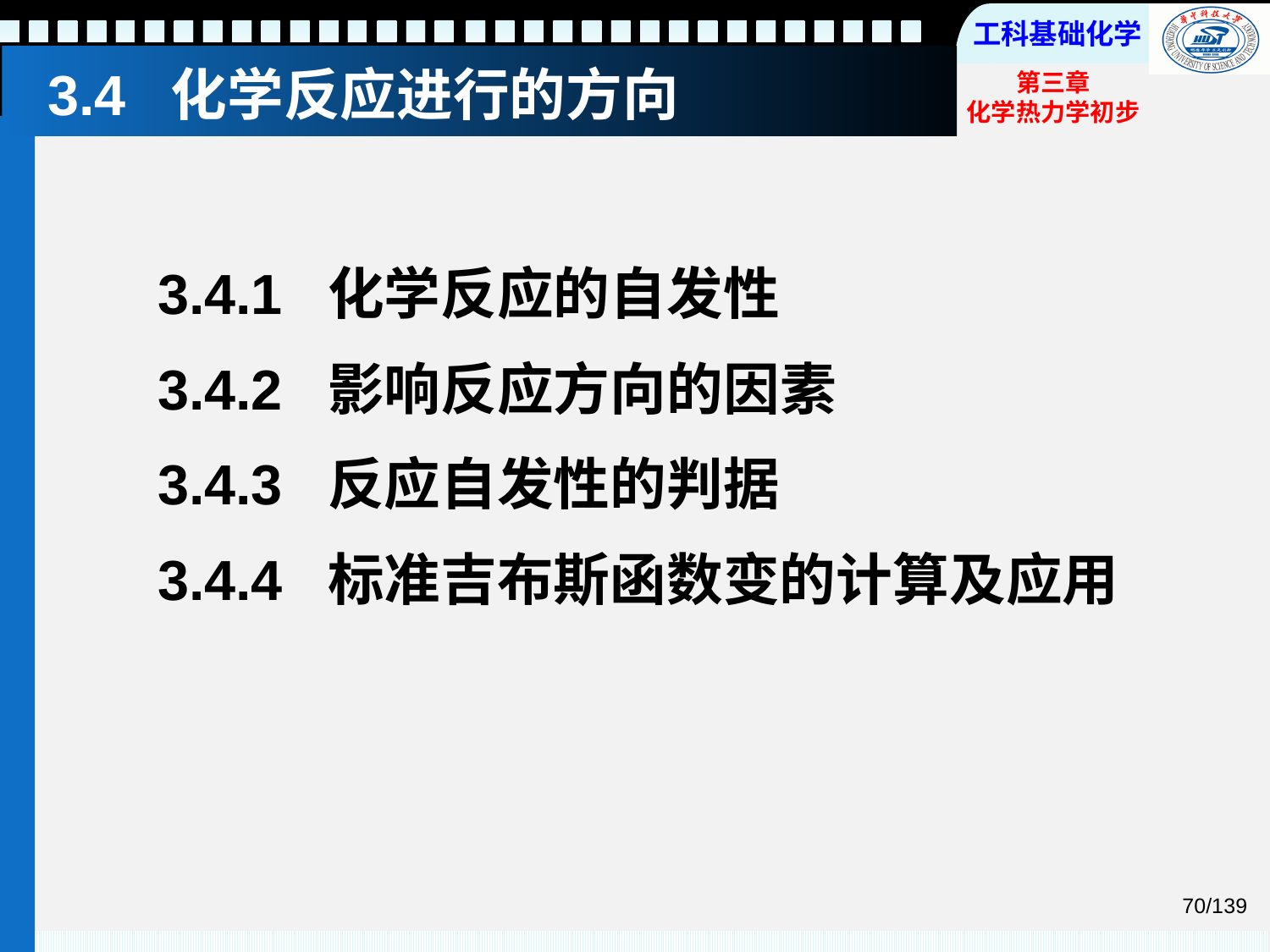

# 3.4  化学反应进行的方向
3.4.1  化学反应的自发性
3.4.2  影响反应方向的因素
3.4.3  反应自发性的判据
3.4.4  标准吉布斯函数变的计算及应用